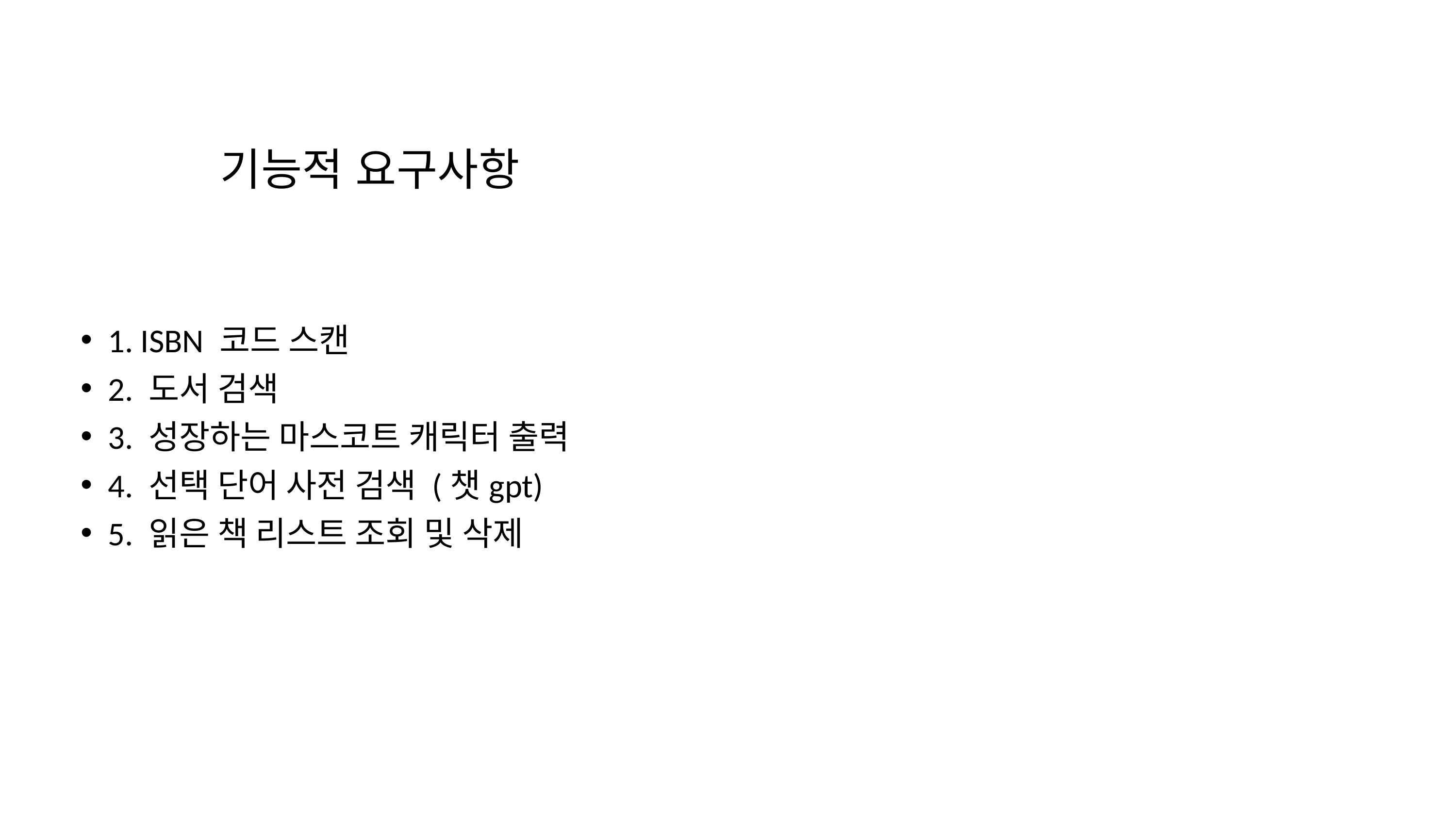

# 기능적 요구사항

1. ISBN 코드 스캔
2. 도서 검색
3. 성장하는 마스코트 캐릭터 출력
4. 선택 단어 사전 검색 (챗gpt)
5. 읽은 책 리스트 조회 및 삭제